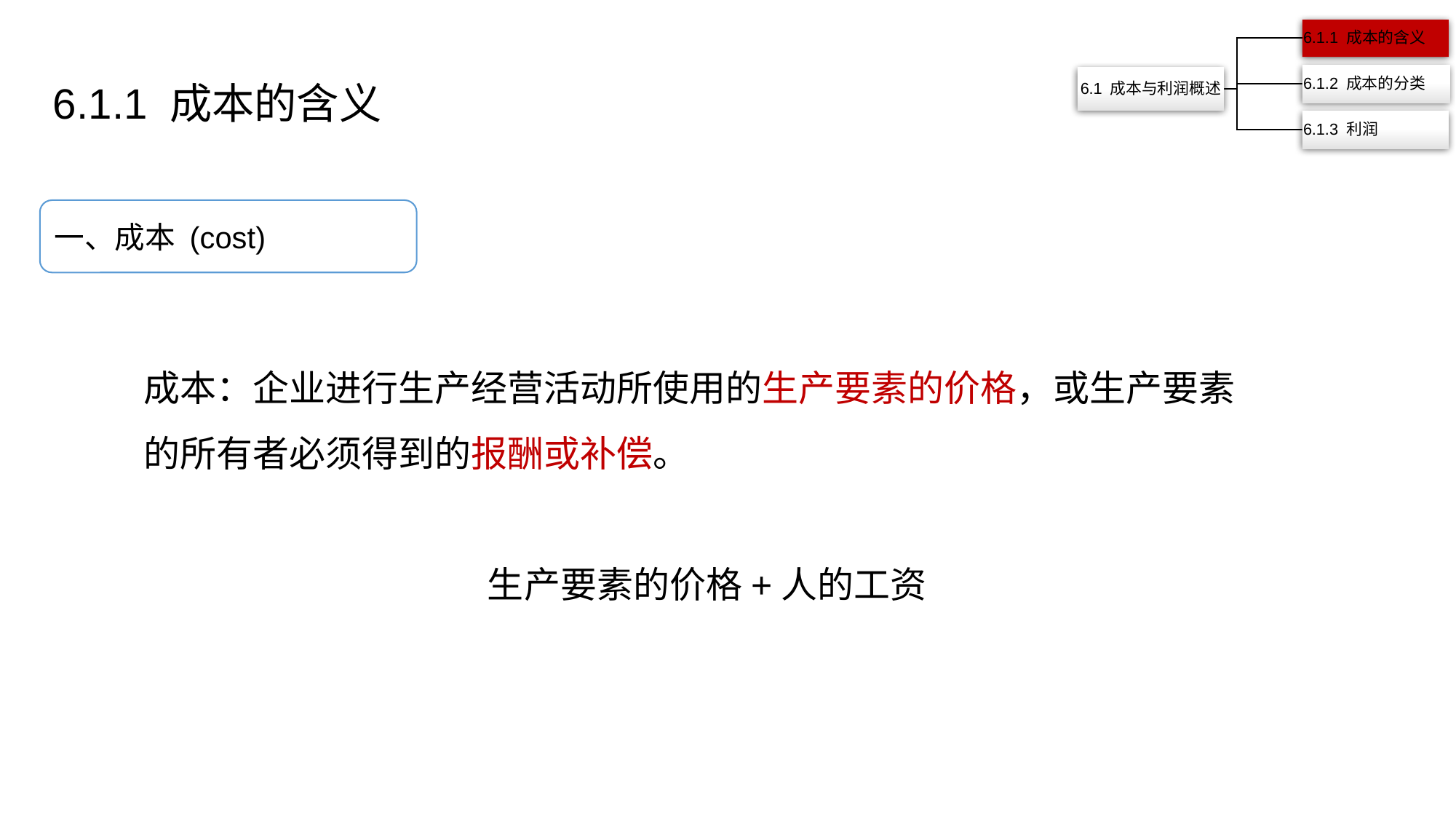

6.1 成本与利润概述
6.1.1 成本的含义
6.1.2 成本的分类
6.1.3 利润
6.1.1 成本的含义
一、成本 (cost)
成本：企业进行生产经营活动所使用的生产要素的价格，或生产要素的所有者必须得到的报酬或补偿。

  生产要素的价格+人的工资